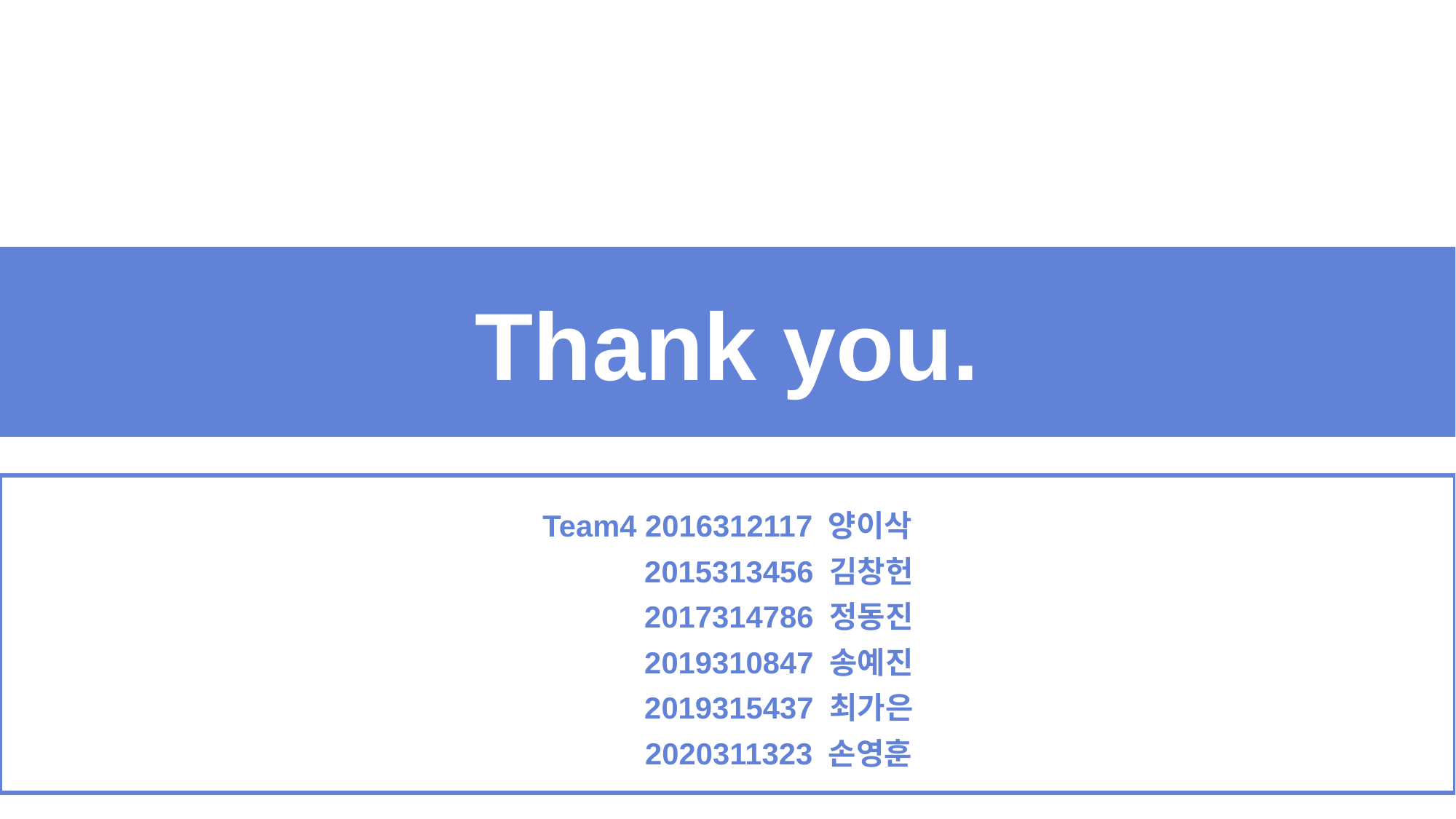

# Thank you.
Team4 2016312117 양이삭
Team4 2015313456 김창헌
Team4 2017314786 정동진
Team4 2019310847 송예진
Team4 2019315437 최가은
Team4 2020311323 손영훈